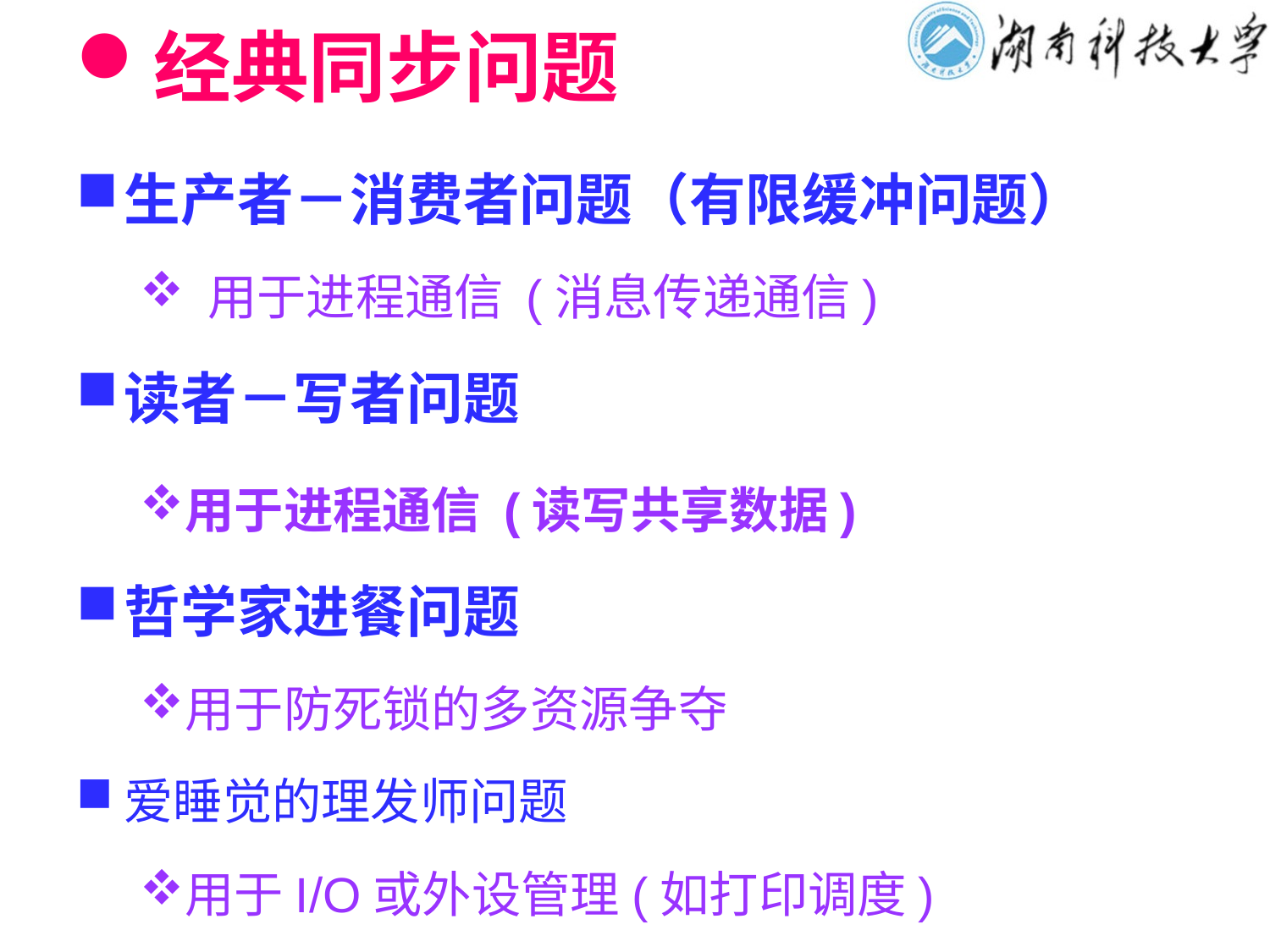

# 经典同步问题
生产者－消费者问题（有限缓冲问题）
 用于进程通信 (消息传递通信)
读者－写者问题
用于进程通信 (读写共享数据)
哲学家进餐问题
用于防死锁的多资源争夺
爱睡觉的理发师问题
用于I/O或外设管理(如打印调度)